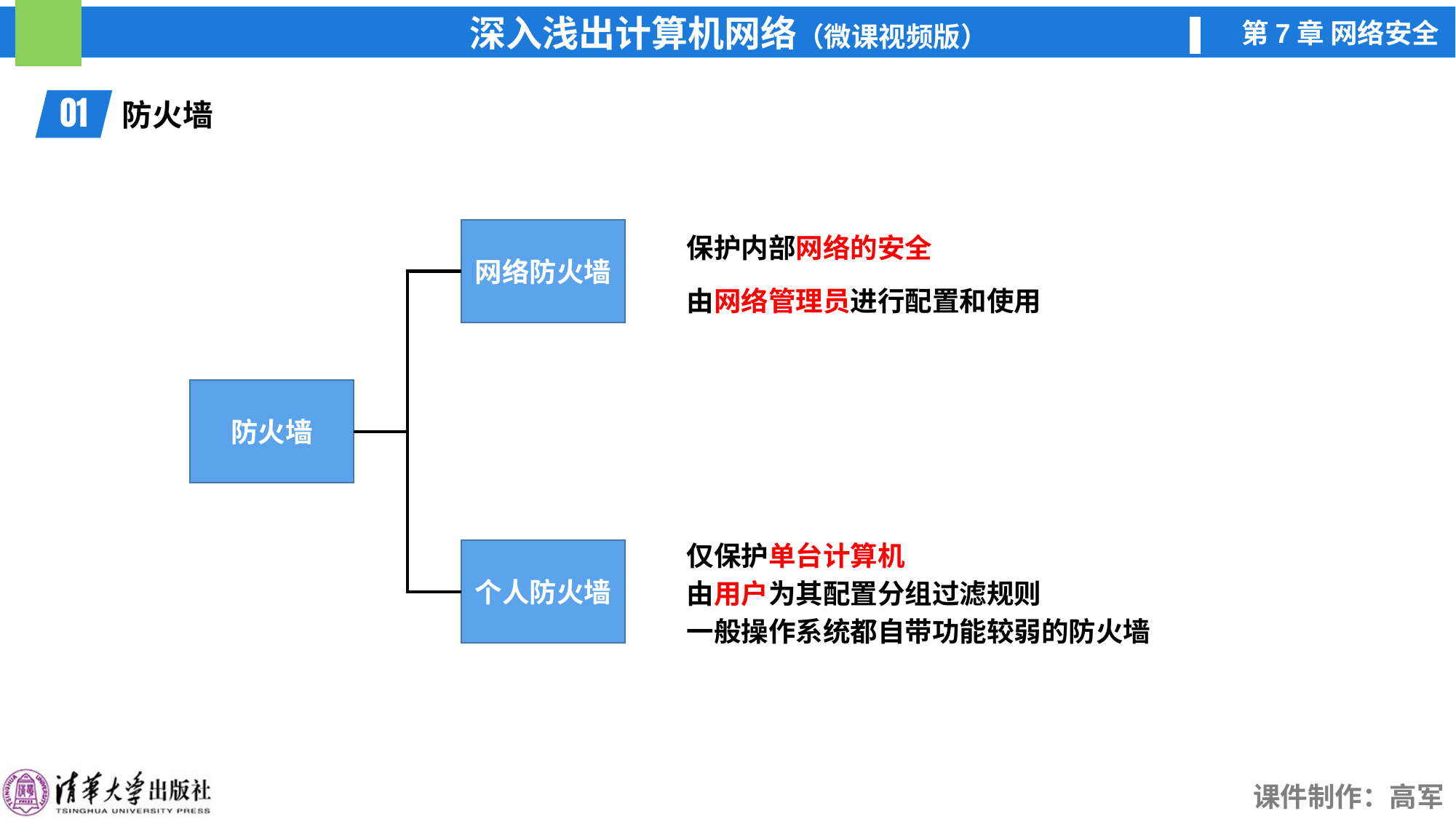

01
防火墙
网络防火墙
保护内部网络的安全
由网络管理员进行配置和使用
防火墙
仅保护单台计算机
个人防火墙
由用户为其配置分组过滤规则
一般操作系统都自带功能较弱的防火墙